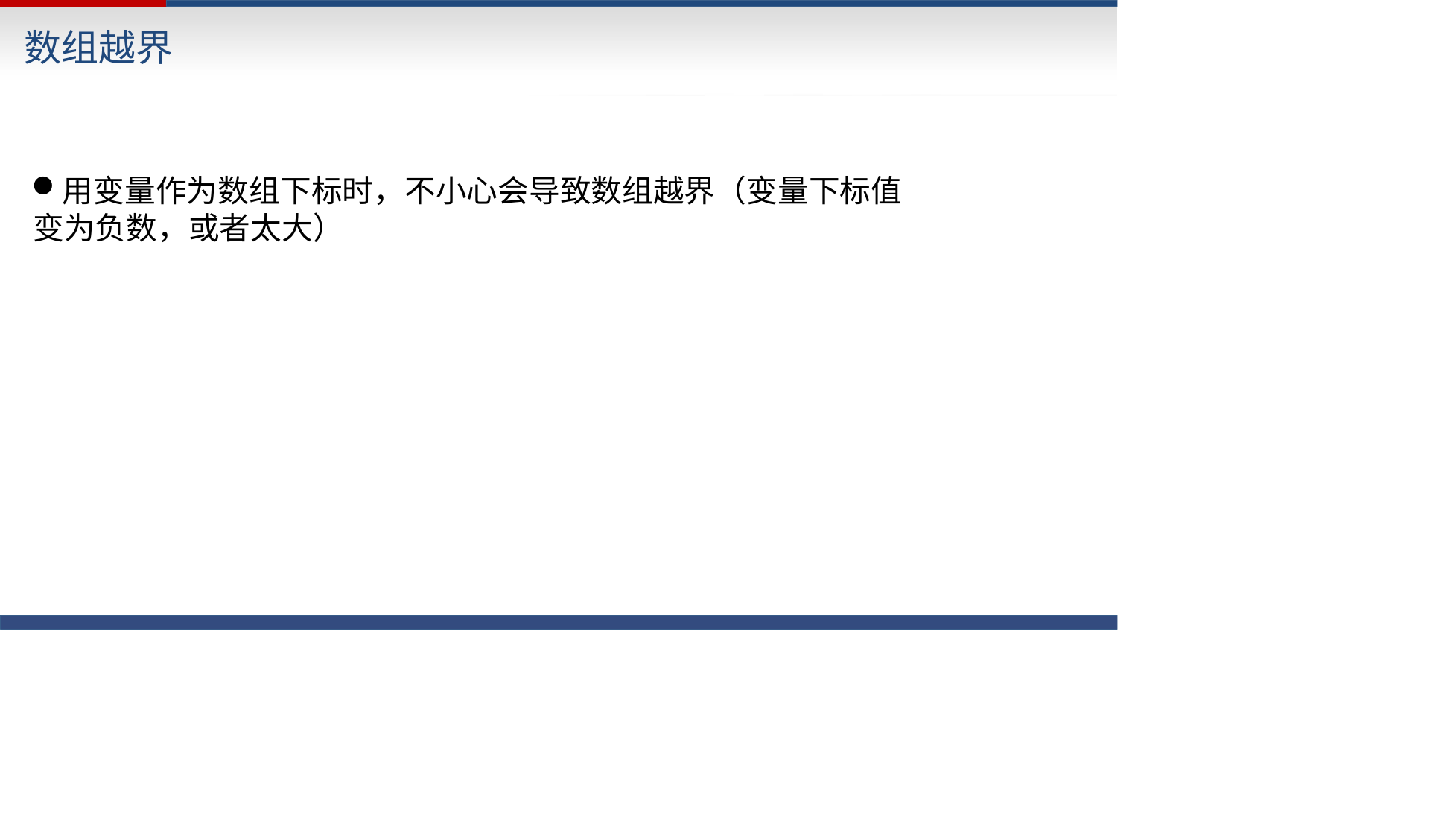

# 数组越界
用变量作为数组下标时，不小心会导致数组越界（变量下标值 变为负数，或者太大）